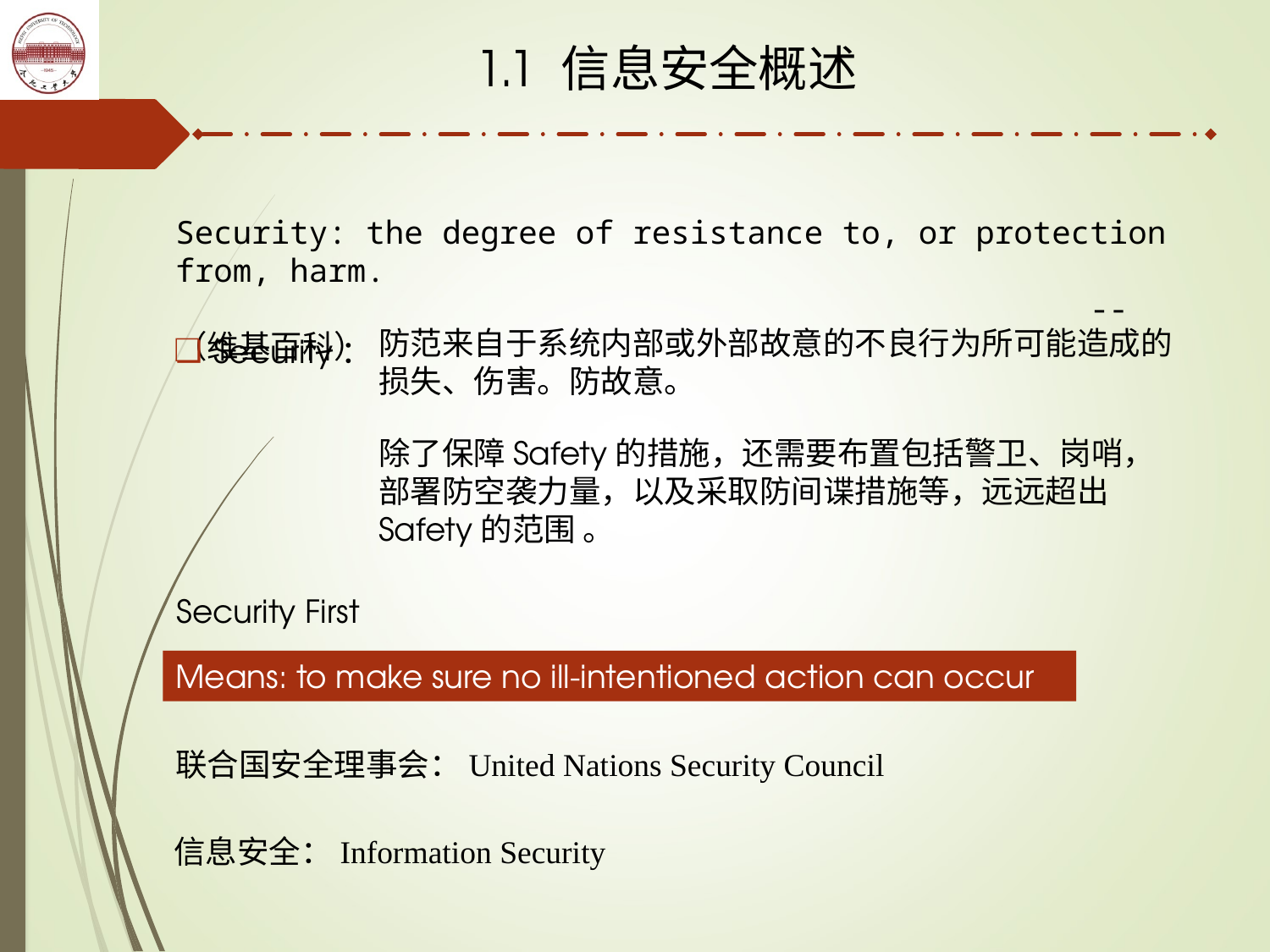

1.1 信息安全概述
Security: the degree of resistance to, or protection from, harm.
                                                --（维基百科）
防范来自于系统内部或外部故意的不良行为所可能造成的损失、伤害。防故意。
Security：
除了保障Safety的措施，还需要布置包括警卫、岗哨，部署防空袭力量，以及采取防间谍措施等，远远超出Safety的范围 。
Security First
Means: to make sure no ill-intentioned action can occur
联合国安全理事会：United Nations Security Council
信息安全：Information Security